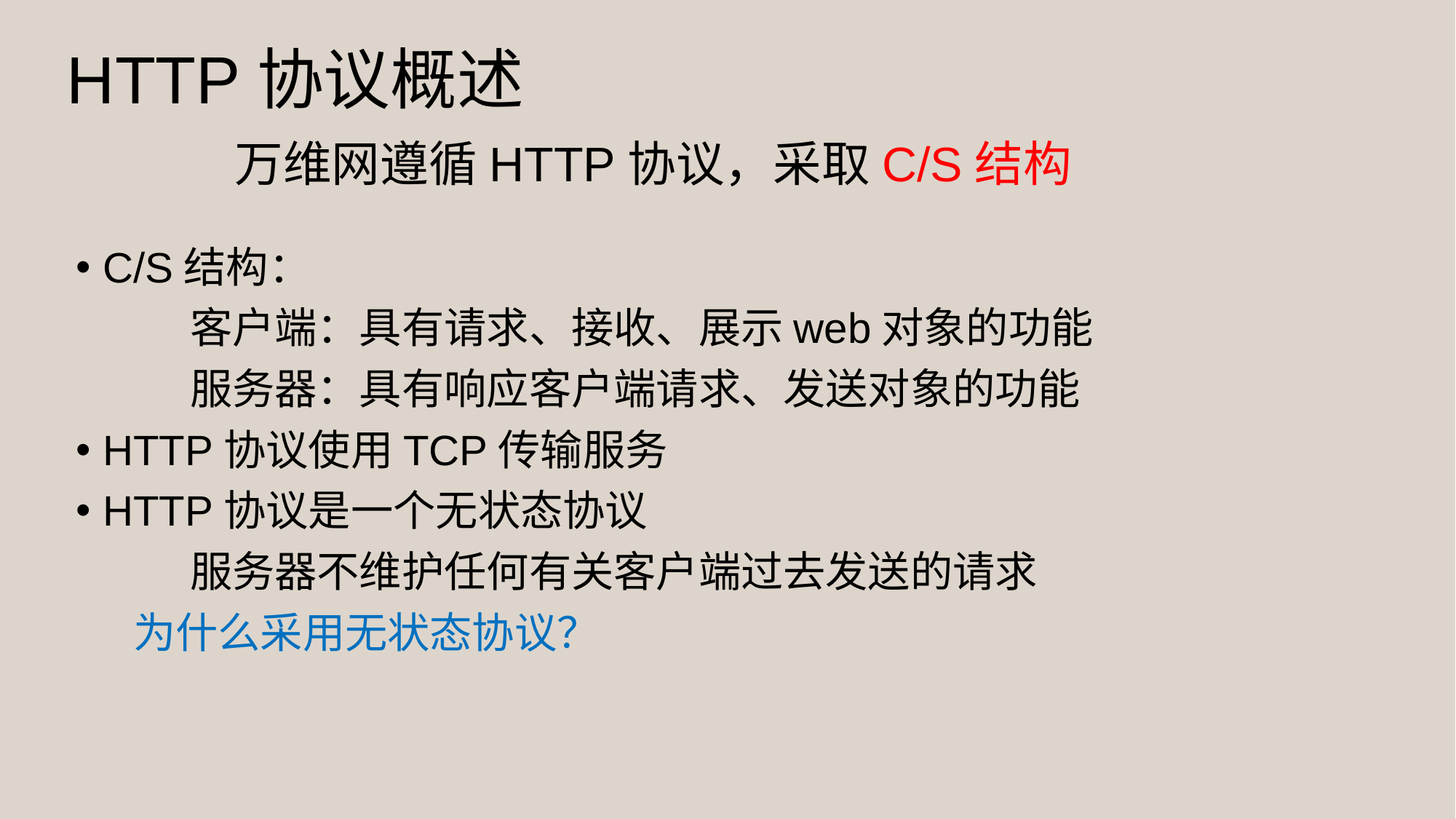

# HTTP协议概述
万维网遵循HTTP协议，采取C/S结构
C/S结构：
           客户端：具有请求、接收、展示web对象的功能
           服务器：具有响应客户端请求、发送对象的功能
HTTP协议使用TCP传输服务
HTTP协议是一个无状态协议
           服务器不维护任何有关客户端过去发送的请求
     为什么采用无状态协议？